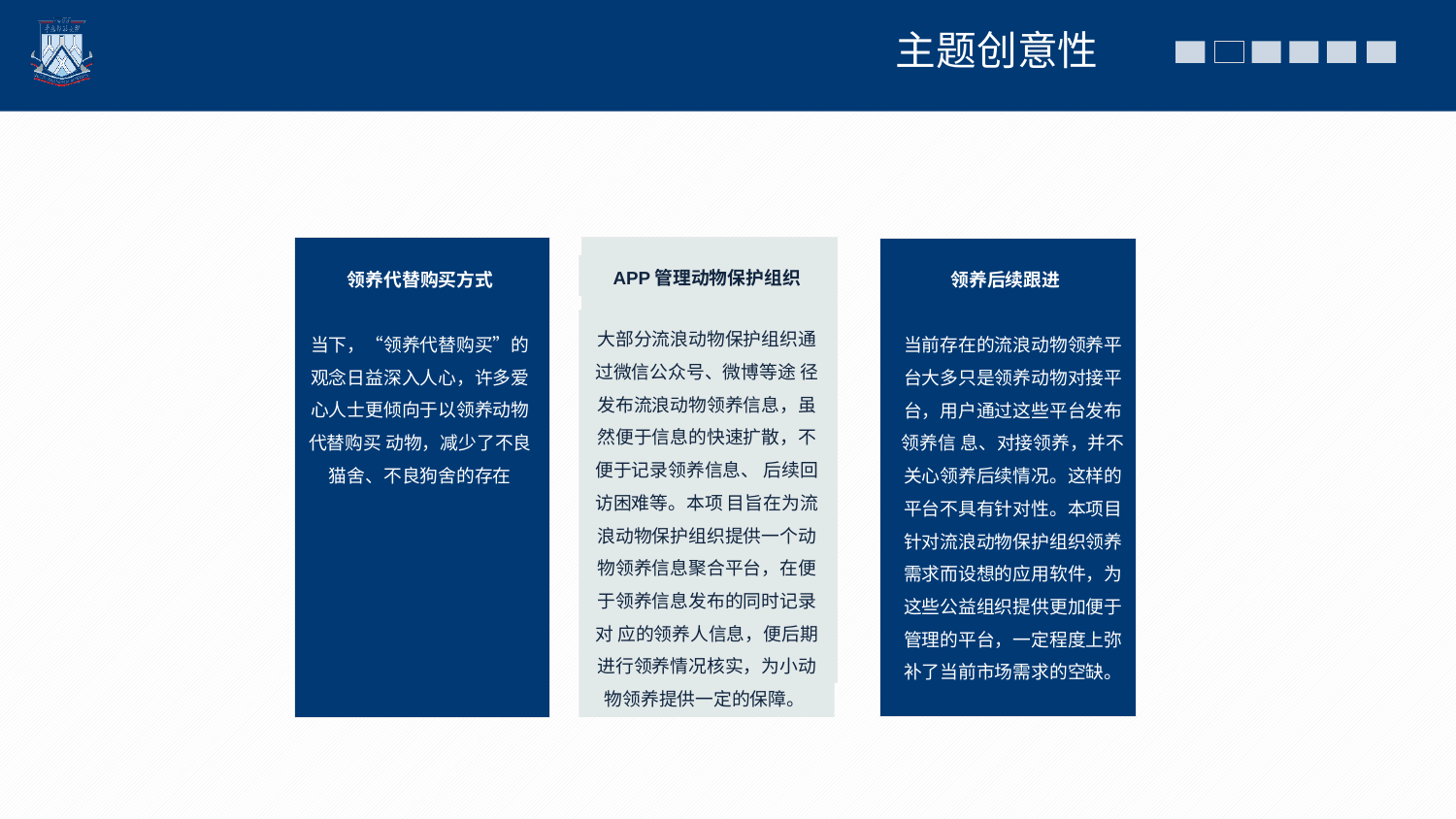

主题创意性

APP管理动物保护组织
大部分流浪动物保护组织通过微信公众号、微博等途 径发布流浪动物领养信息，虽然便于信息的快速扩散，不便于记录领养信息、 后续回访困难等。本项 目旨在为流浪动物保护组织提供一个动物领养信息聚合平台，在便于领养信息发布的同时记录对 应的领养人信息，便后期进行领养情况核实，为小动物领养提供一定的保障。

领养代替购买方式
当下，“领养代替购买”的观念日益深入人心，许多爱心人士更倾向于以领养动物代替购买 动物，减少了不良猫舍、不良狗舍的存在

领养后续跟进
当前存在的流浪动物领养平台大多只是领养动物对接平台，用户通过这些平台发布领养信 息、对接领养，并不关心领养后续情况。这样的平台不具有针对性。本项目针对流浪动物保护组织领养需求而设想的应用软件，为这些公益组织提供更加便于管理的平台，一定程度上弥补了当前市场需求的空缺。